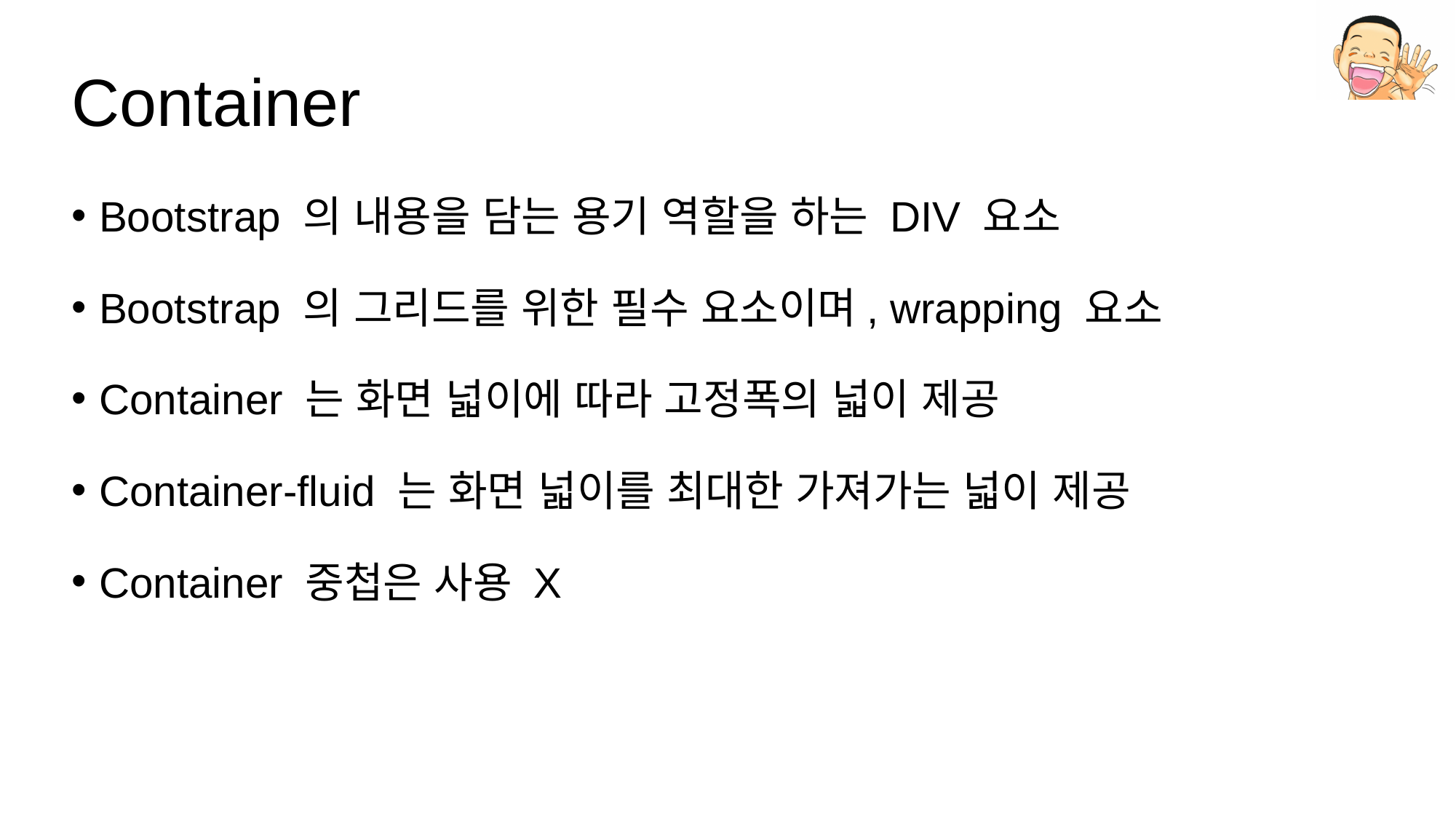

# Container
Bootstrap 의 내용을 담는 용기 역할을 하는 DIV 요소
Bootstrap 의 그리드를 위한 필수 요소이며, wrapping 요소
Container 는 화면 넓이에 따라 고정폭의 넓이 제공
Container-fluid 는 화면 넓이를 최대한 가져가는 넓이 제공
Container 중첩은 사용 X